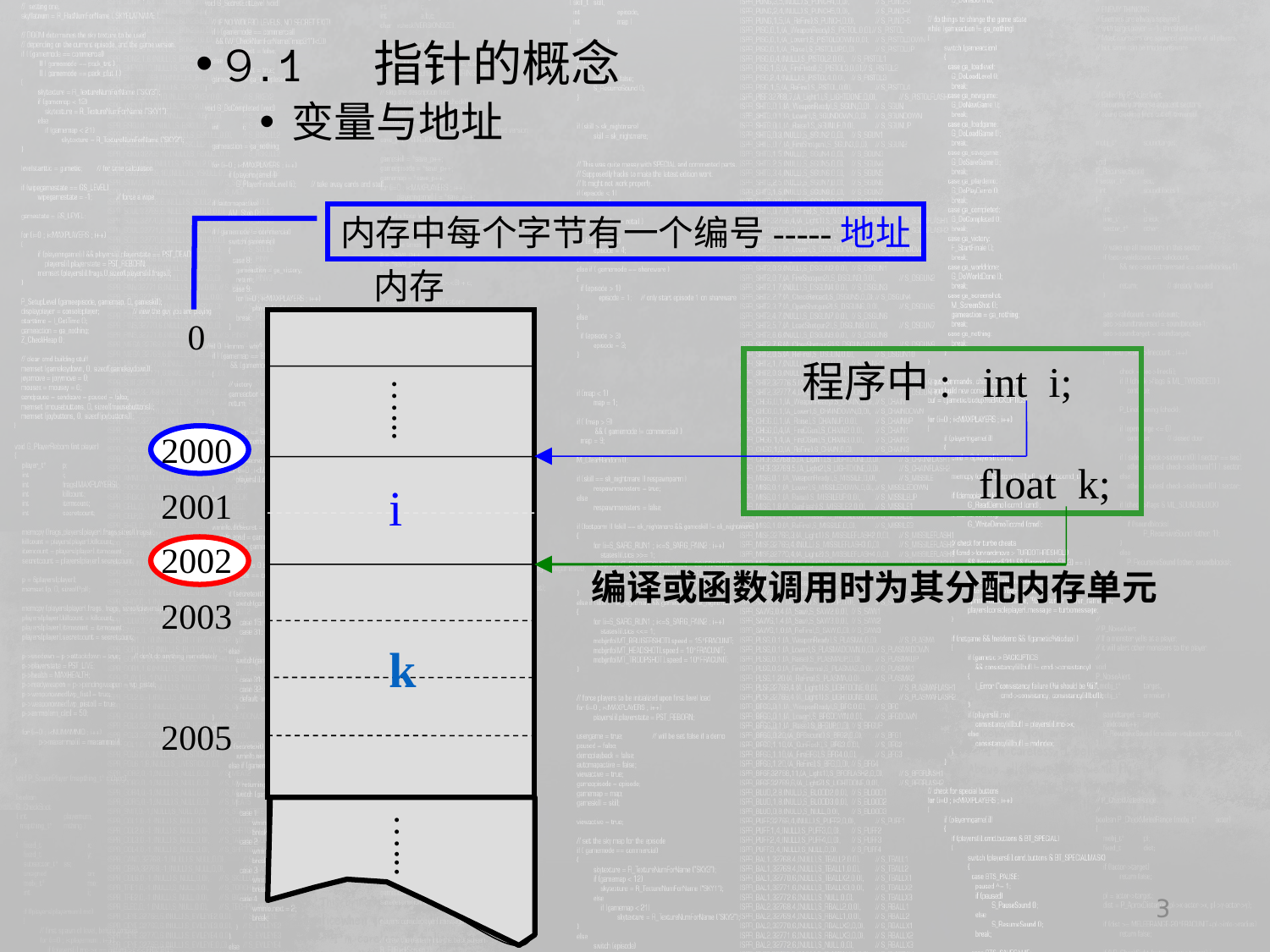

9.1  指针的概念
变量与地址
内存中每个字节有一个编号-----地址
内存
0

…...
2000

2001

2002

2003

2005

…...

程序中:   int  i;

                     float  k;

i

 编译或函数调用时为其分配内存单元
k
3